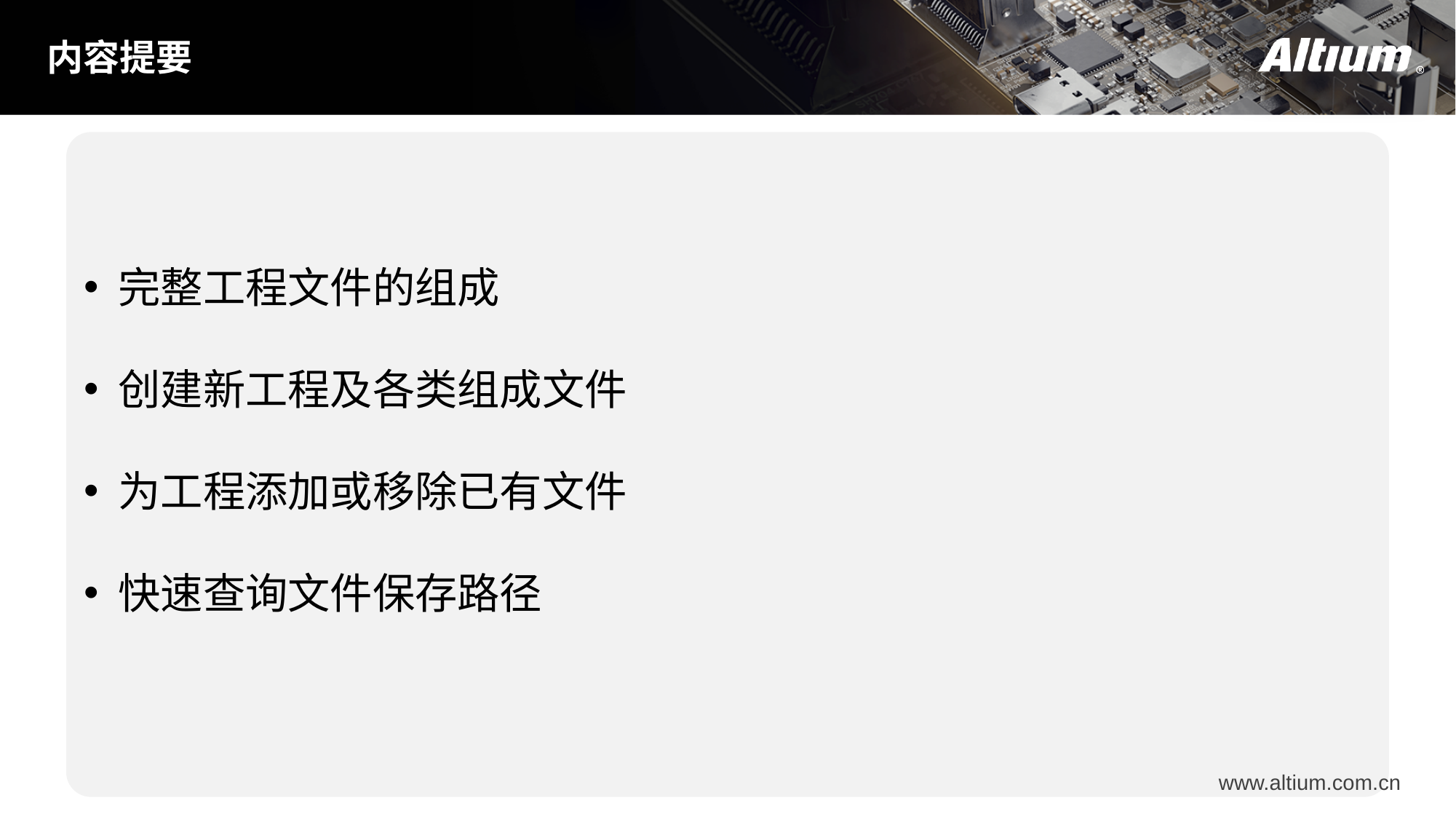

内容提要
完整工程文件的组成

创建新工程及各类组成文件

为工程添加或移除已有文件

快速查询文件保存路径

www.altium.com.cn